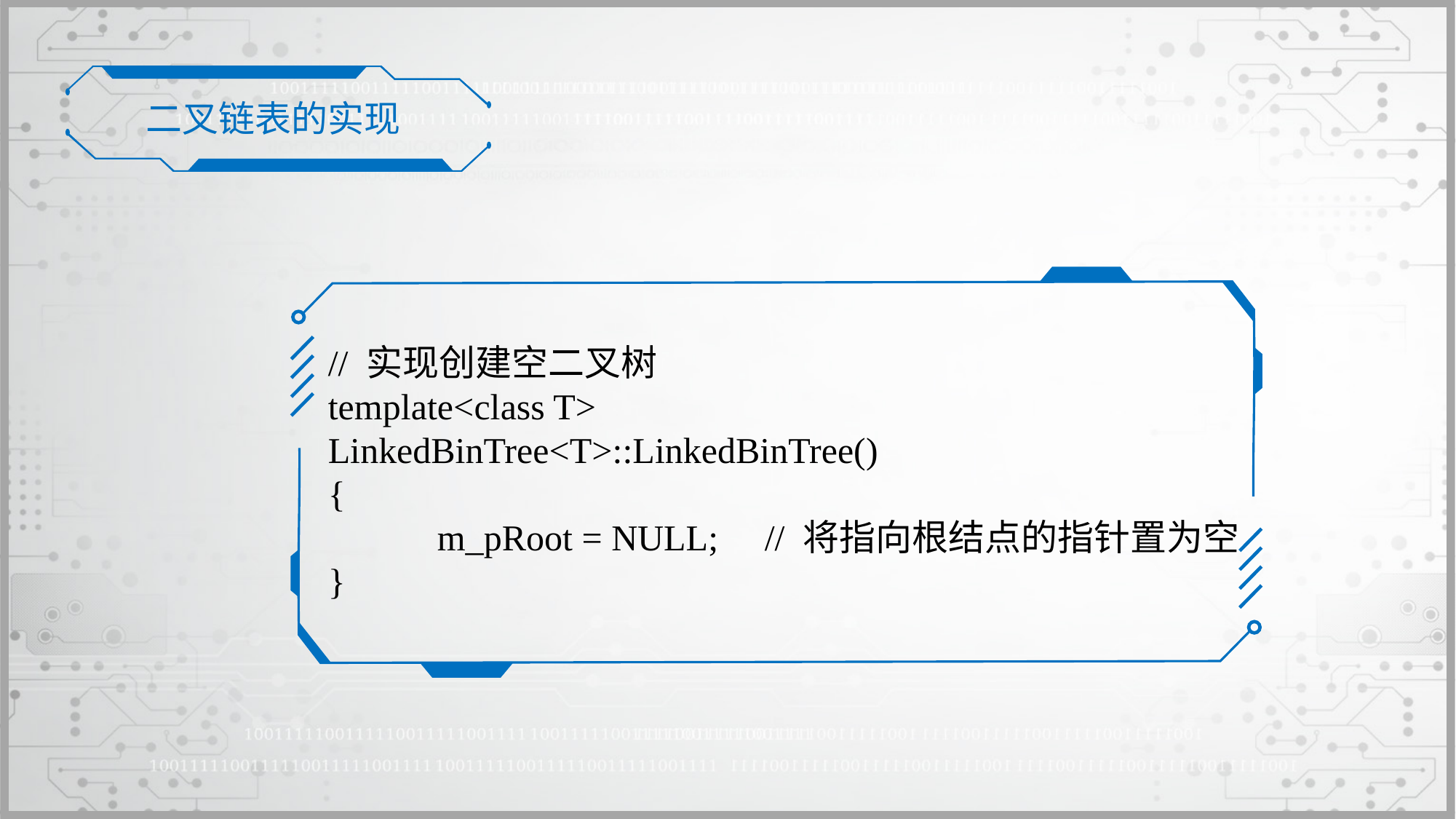

二叉链表的实现

// 实现创建空二叉树
template<class T>
LinkedBinTree<T>::LinkedBinTree()
{
	m_pRoot = NULL;	// 将指向根结点的指针置为空
}